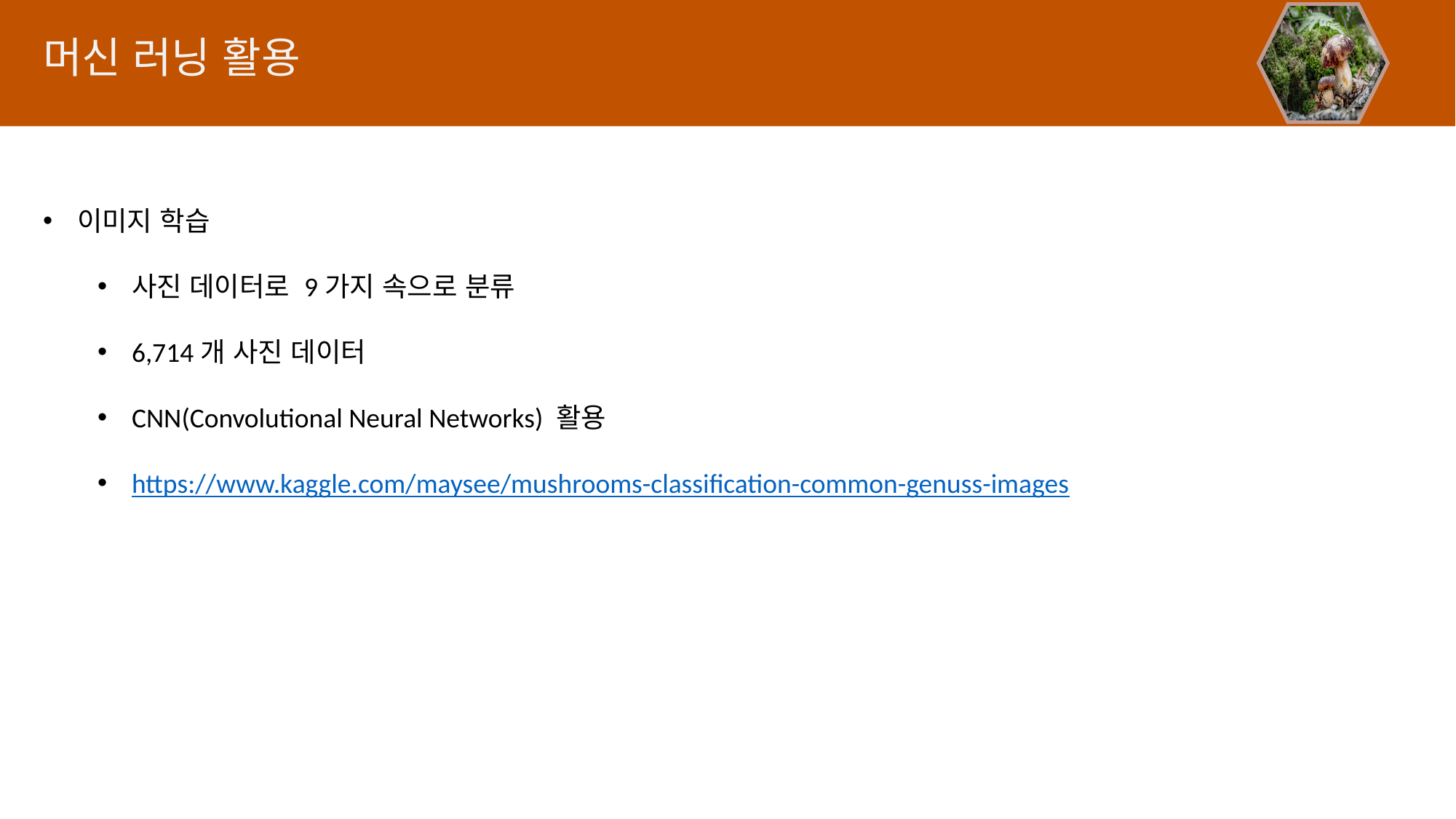

머신 러닝 활용
이미지 학습
사진 데이터로 9가지 속으로 분류
6,714개 사진 데이터
CNN(Convolutional Neural Networks) 활용
https://www.kaggle.com/maysee/mushrooms-classification-common-genuss-images